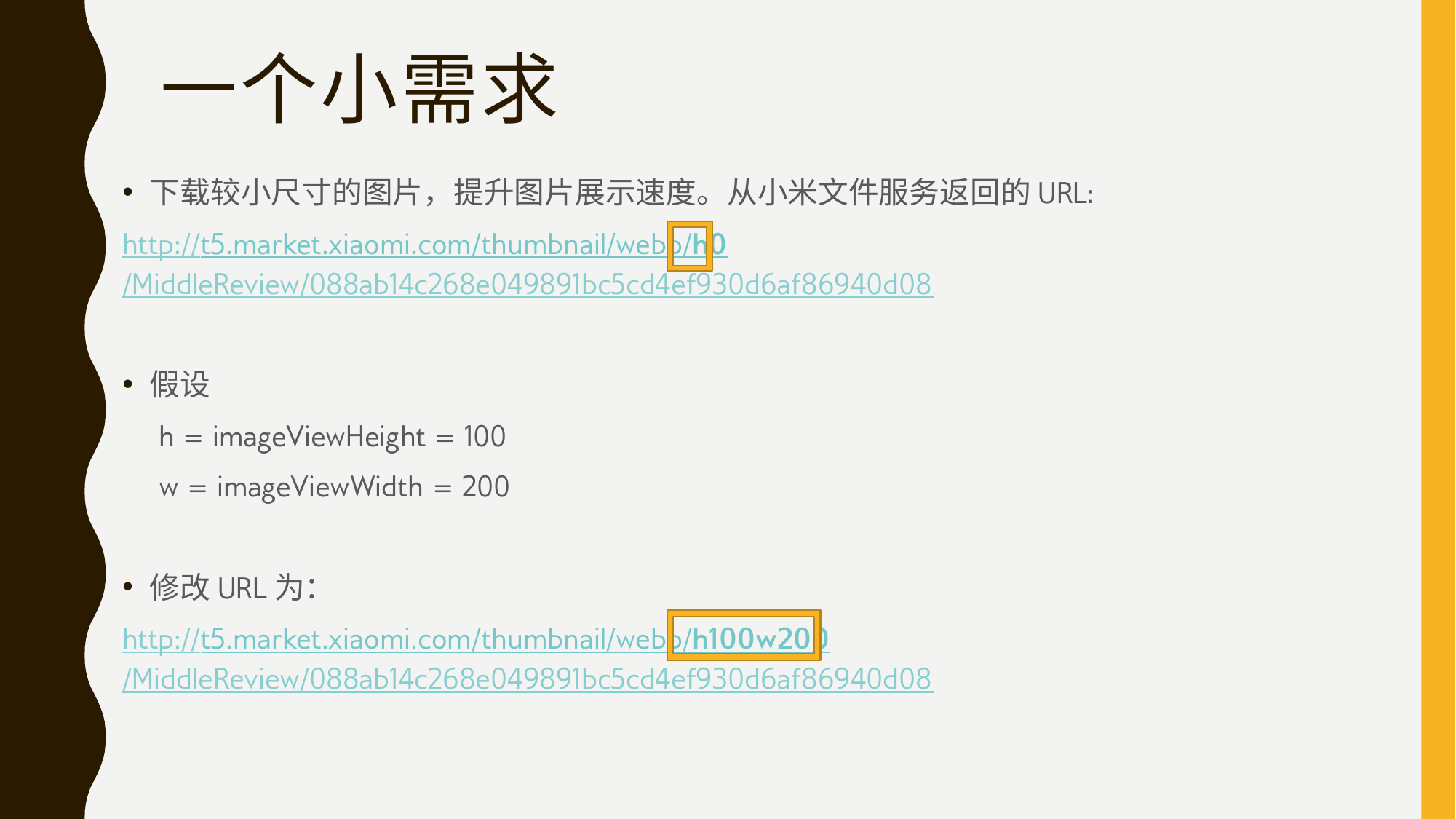

# 一个小需求
下载较小尺寸的图片，提升图片展示速度。从小米文件服务返回的URL:
http://t5.market.xiaomi.com/thumbnail/webp/h0/MiddleReview/088ab14c268e049891bc5cd4ef930d6af86940d08

假设
    h = imageViewHeight = 100
    w = imageViewWidth = 200

修改URL为：
http://t5.market.xiaomi.com/thumbnail/webp/h100w200/MiddleReview/088ab14c268e049891bc5cd4ef930d6af86940d08